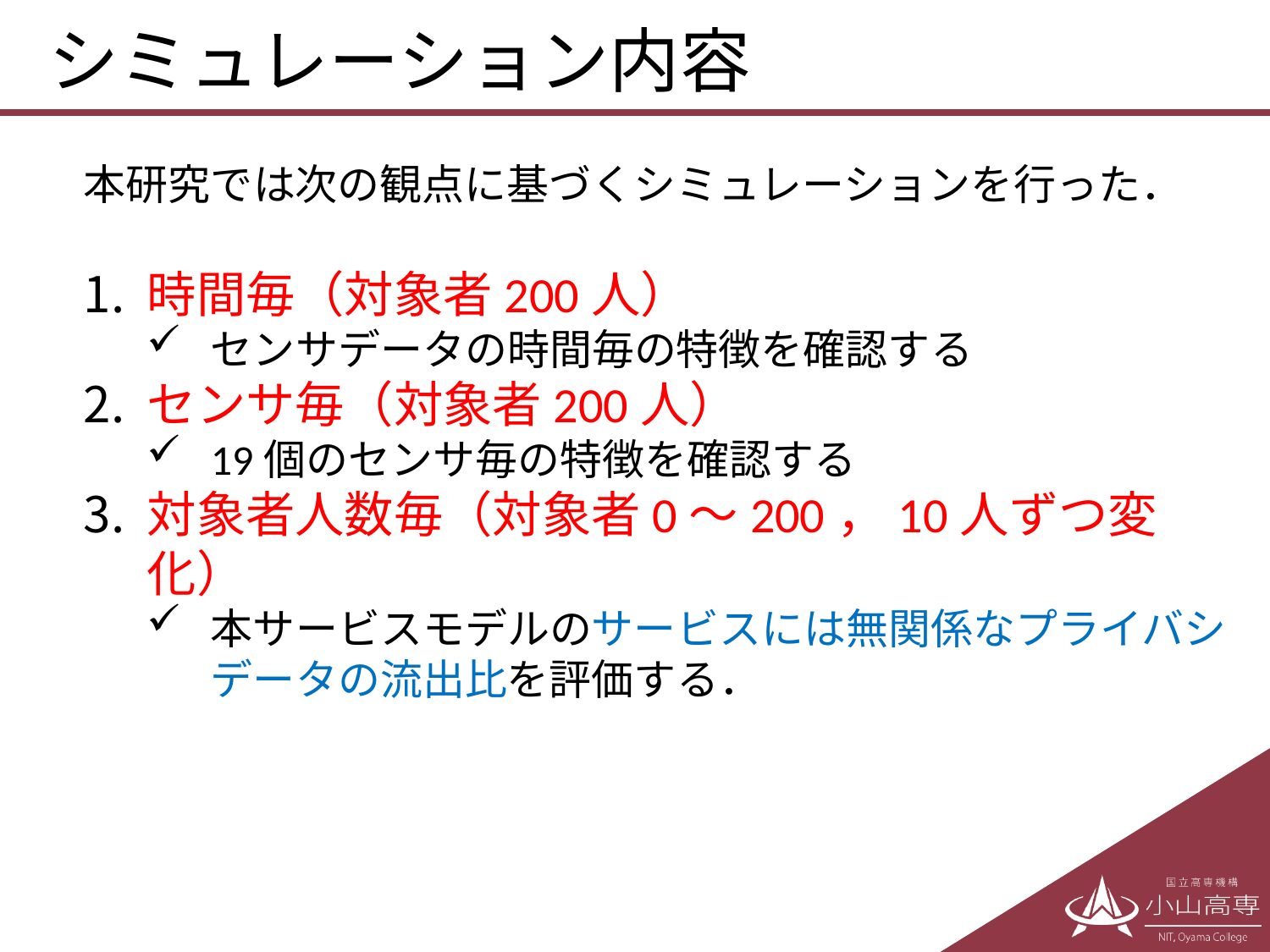

# シミュレーション内容
本研究では次の観点に基づくシミュレーションを行った．
時間毎（対象者200人）
センサデータの時間毎の特徴を確認する
センサ毎（対象者200人）
19個のセンサ毎の特徴を確認する
対象者人数毎（対象者0～200，10人ずつ変化）
本サービスモデルのサービスには無関係なプライバシデータの流出比を評価する．